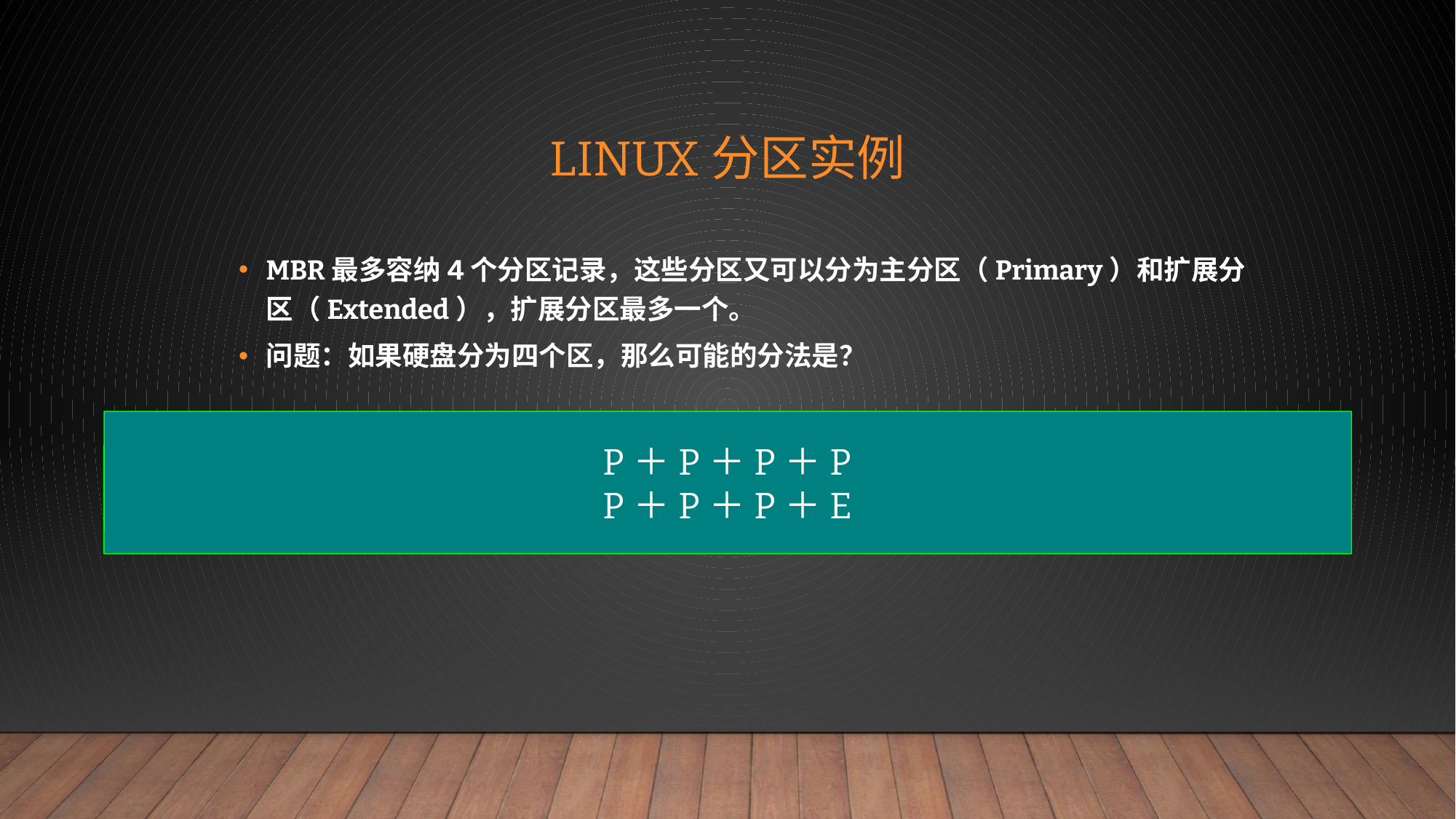

# Linux分区实例
MBR最多容纳4个分区记录，这些分区又可以分为主分区（Primary）和扩展分区（Extended），扩展分区最多一个。
问题：如果硬盘分为四个区，那么可能的分法是？
P＋P＋P＋P
P＋P＋P＋E